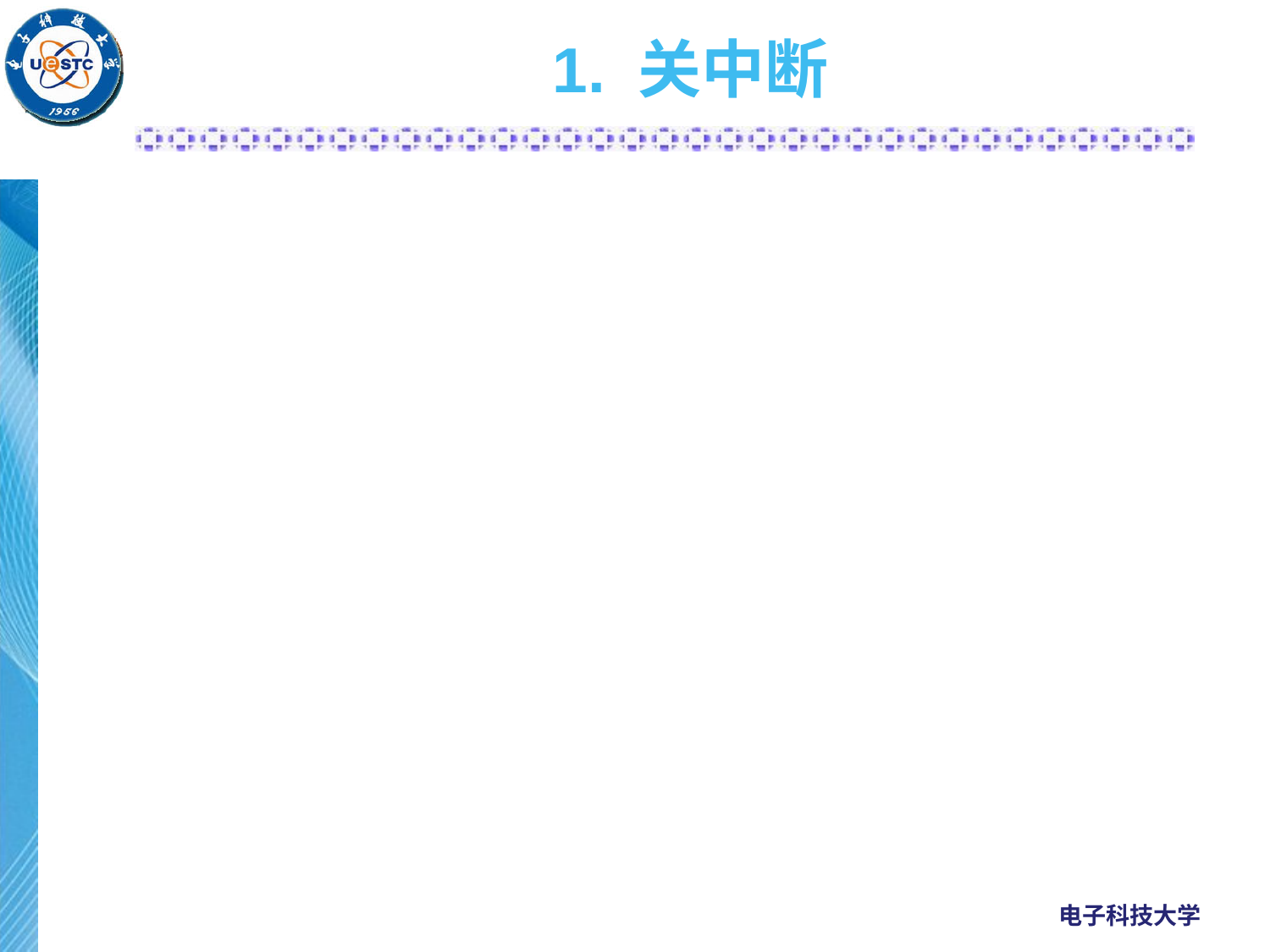

# 1. 关中断
中断是指计算机在执行期间，系统内发生任何非寻常的或非预期的急需处理事件，使得CPU暂时中断当前正在执行的程序而转去执行相应的事件处理程序，待处理完毕后又返回原来被中断处继续执行或调度新的进程执行的过程。
中断处理是指CPU响应中断，转入中断处理程序，系统开始处理中断。
中断响应是指CPU收到中断请求后转向相应的事件处理程序。
开中断就是指系统可以在连续运行时中断，去运行中断服务函数
关中断就是指关闭系统中断，系统不响应其他的中断，不允许系统打断连续的运行